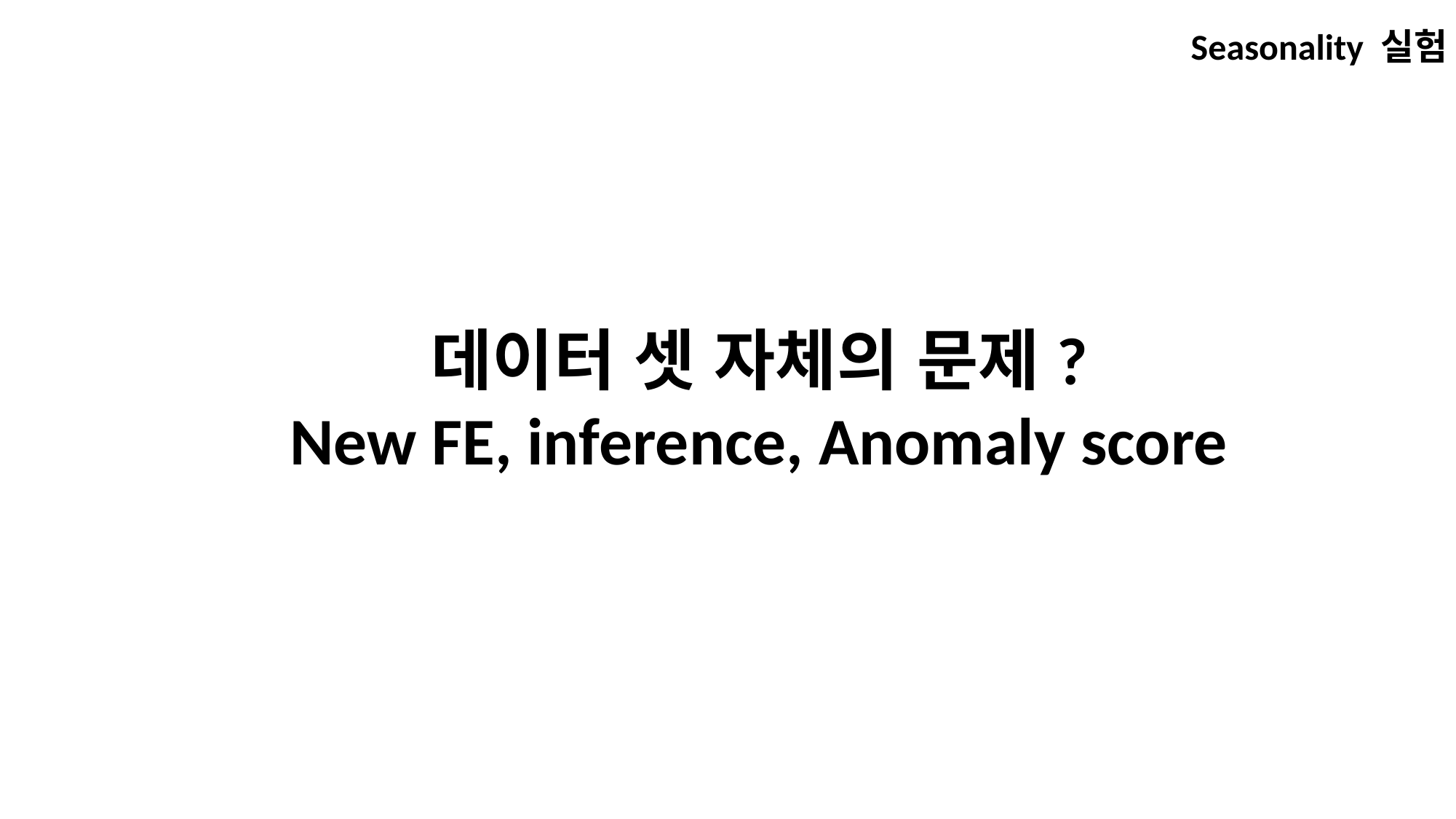

Seasonality 실험
데이터 셋 자체의 문제?
New FE, inference, Anomaly score